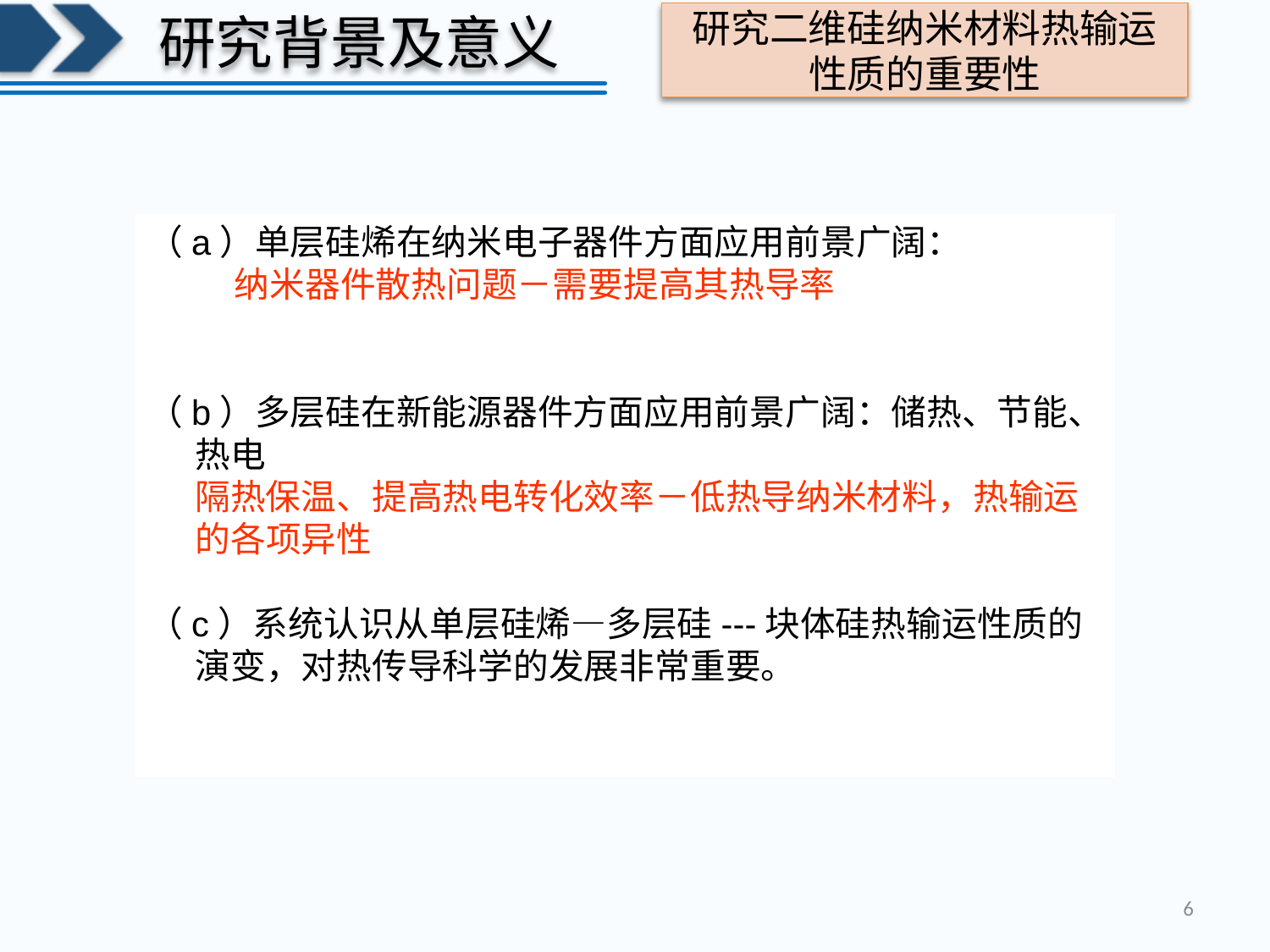

研究背景及意义
研究二维硅纳米材料热输运性质的重要性
（a）单层硅烯在纳米电子器件方面应用前景广阔：
          纳米器件散热问题－需要提高其热导率

（b）多层硅在新能源器件方面应用前景广阔：储热、节能、热电
     隔热保温、提高热电转化效率－低热导纳米材料，热输运的各项异性

（c）系统认识从单层硅烯—多层硅---块体硅热输运性质的演变，对热传导科学的发展非常重要。

6